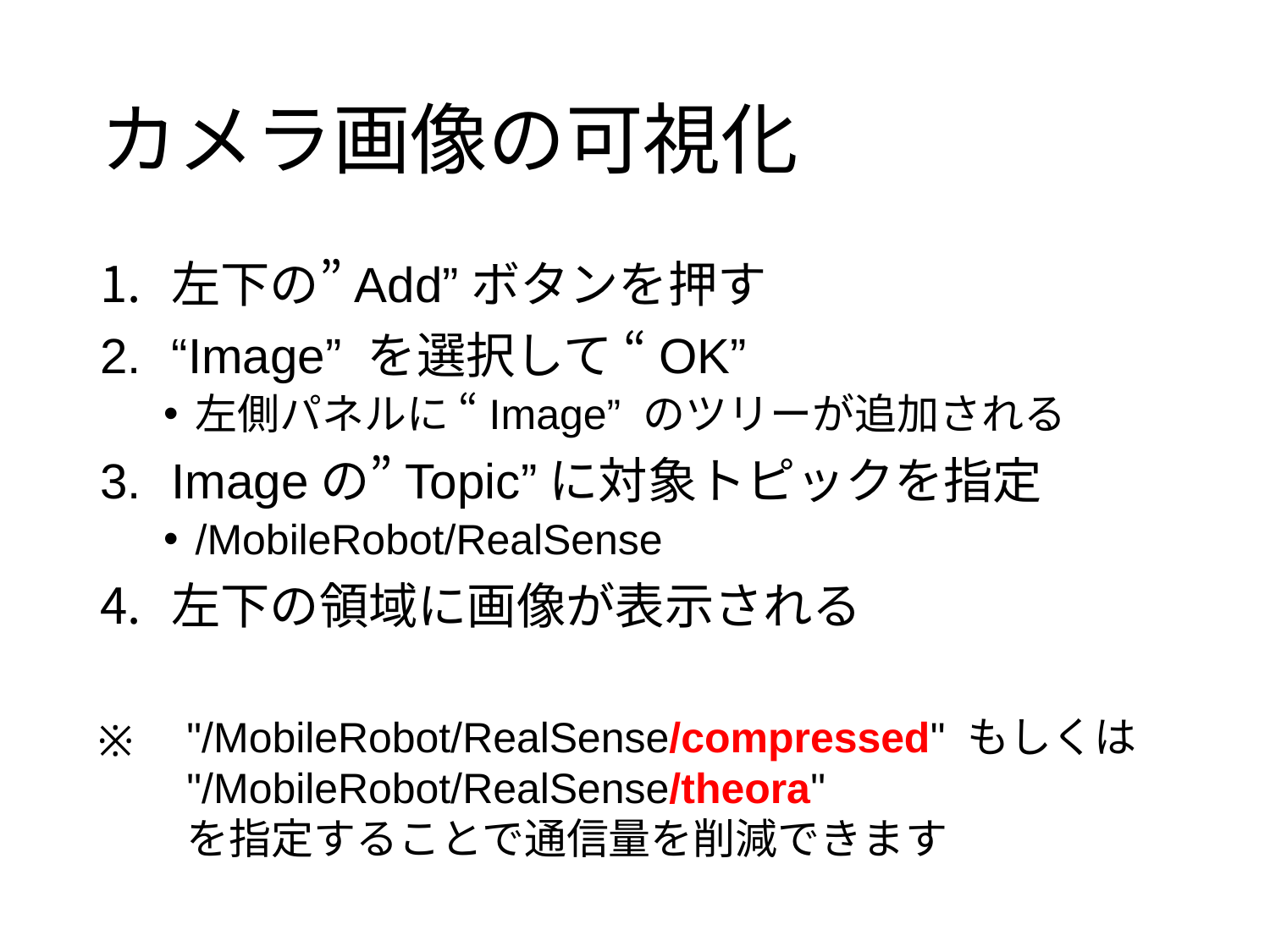

# カメラ画像の可視化
左下の”Add”ボタンを押す
“Image” を選択して “OK”
左側パネルに “Image” のツリーが追加される
Imageの”Topic”に対象トピックを指定
/MobileRobot/RealSense
左下の領域に画像が表示される
"/MobileRobot/RealSense/compressed" もしくは
"/MobileRobot/RealSense/theora"
を指定することで通信量を削減できます
※